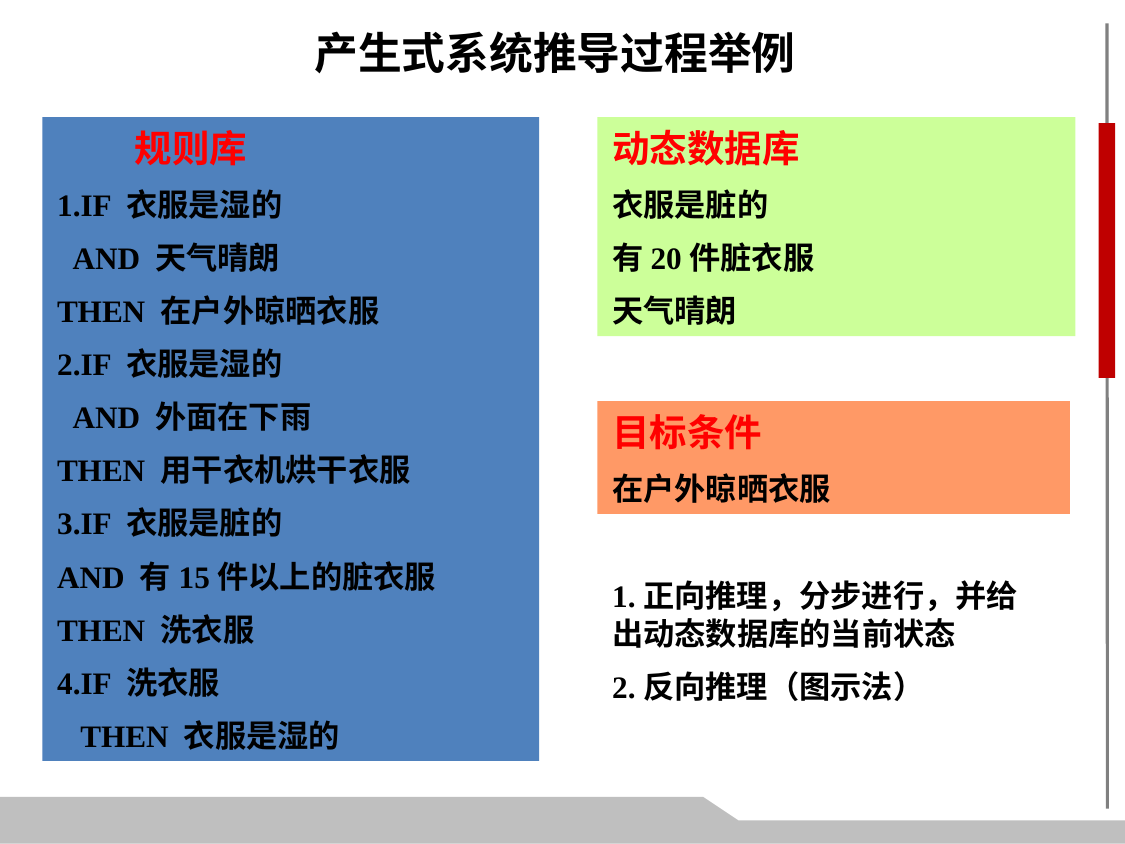

产生式系统推导过程举例
          规则库
1.IF 衣服是湿的
  AND 天气晴朗
THEN 在户外晾晒衣服
2.IF 衣服是湿的
  AND 外面在下雨
THEN 用干衣机烘干衣服
3.IF 衣服是脏的
AND 有15件以上的脏衣服
THEN 洗衣服
4.IF 洗衣服
   THEN 衣服是湿的
动态数据库
衣服是脏的
有20件脏衣服
天气晴朗
目标条件
在户外晾晒衣服
1.正向推理，分步进行，并给出动态数据库的当前状态
2.反向推理（图示法）